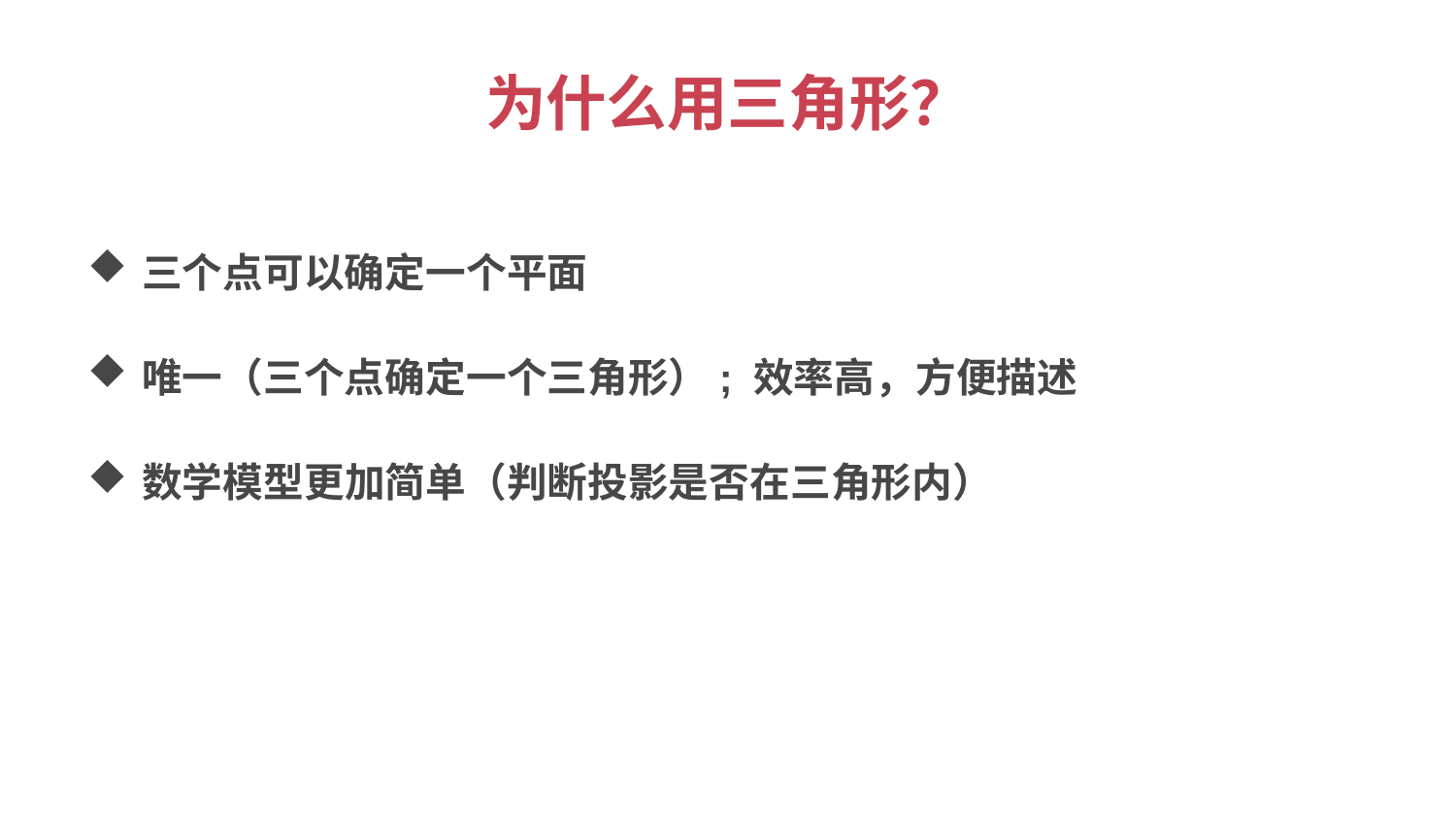

# 为什么用三角形？
三个点可以确定一个平面
唯一（三个点确定一个三角形）; 效率高，方便描述
数学模型更加简单（判断投影是否在三角形内）